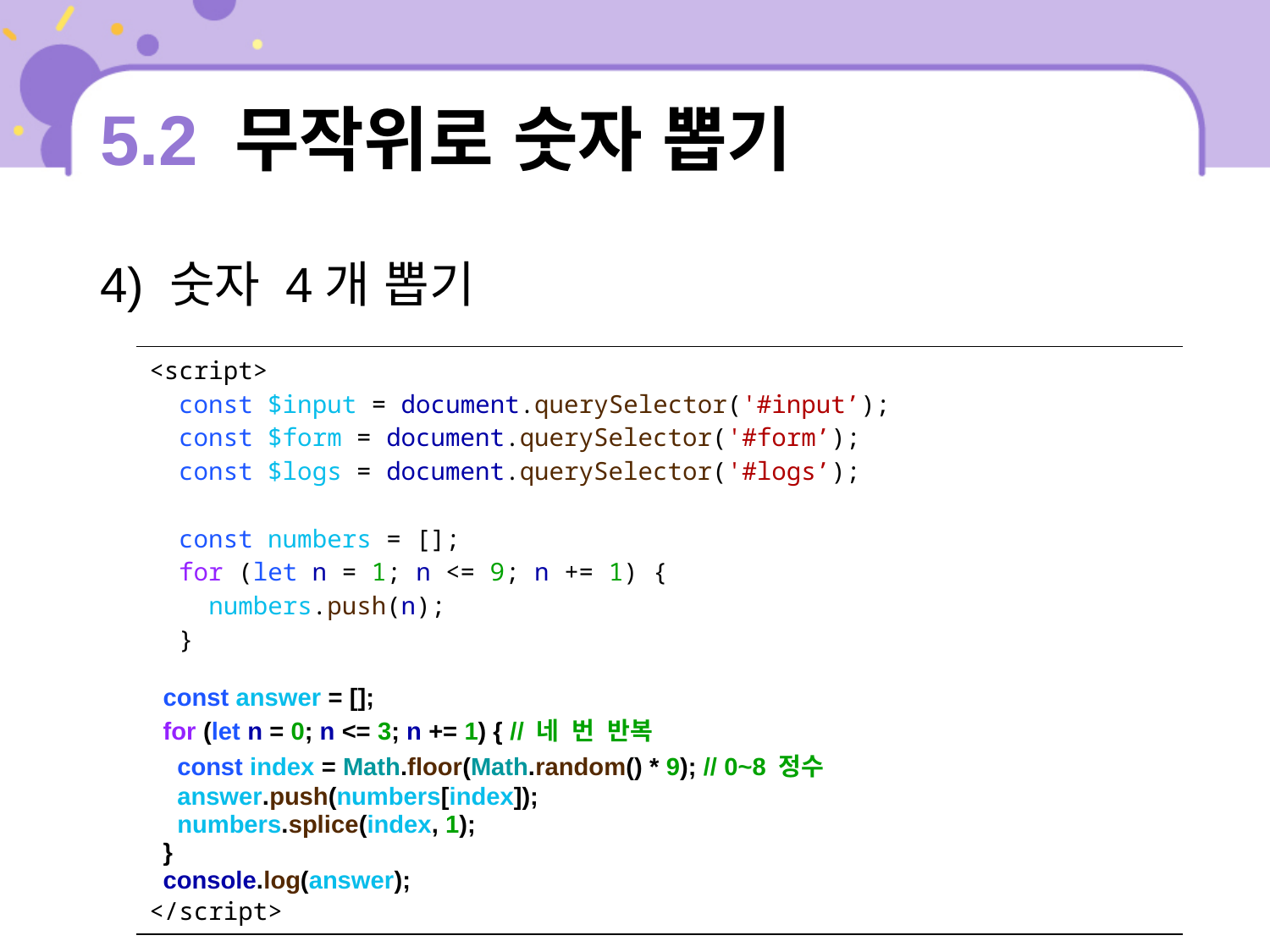

# 5.2 무작위로 숫자 뽑기
4) 숫자 4개 뽑기

| <script> const $input = document.querySelector('#input’); const $form = document.querySelector('#form’); const $logs = document.querySelector('#logs’); const numbers = []; for (let n = 1; n <= 9; n += 1) { numbers.push(n); } const answer = []; for (let n = 0; n <= 3; n += 1) { // 네 번 반복 const index = Math.floor(Math.random() \* 9); // 0~8 정수 answer.push(numbers[index]); numbers.splice(index, 1); } console.log(answer); </script> |
| --- |